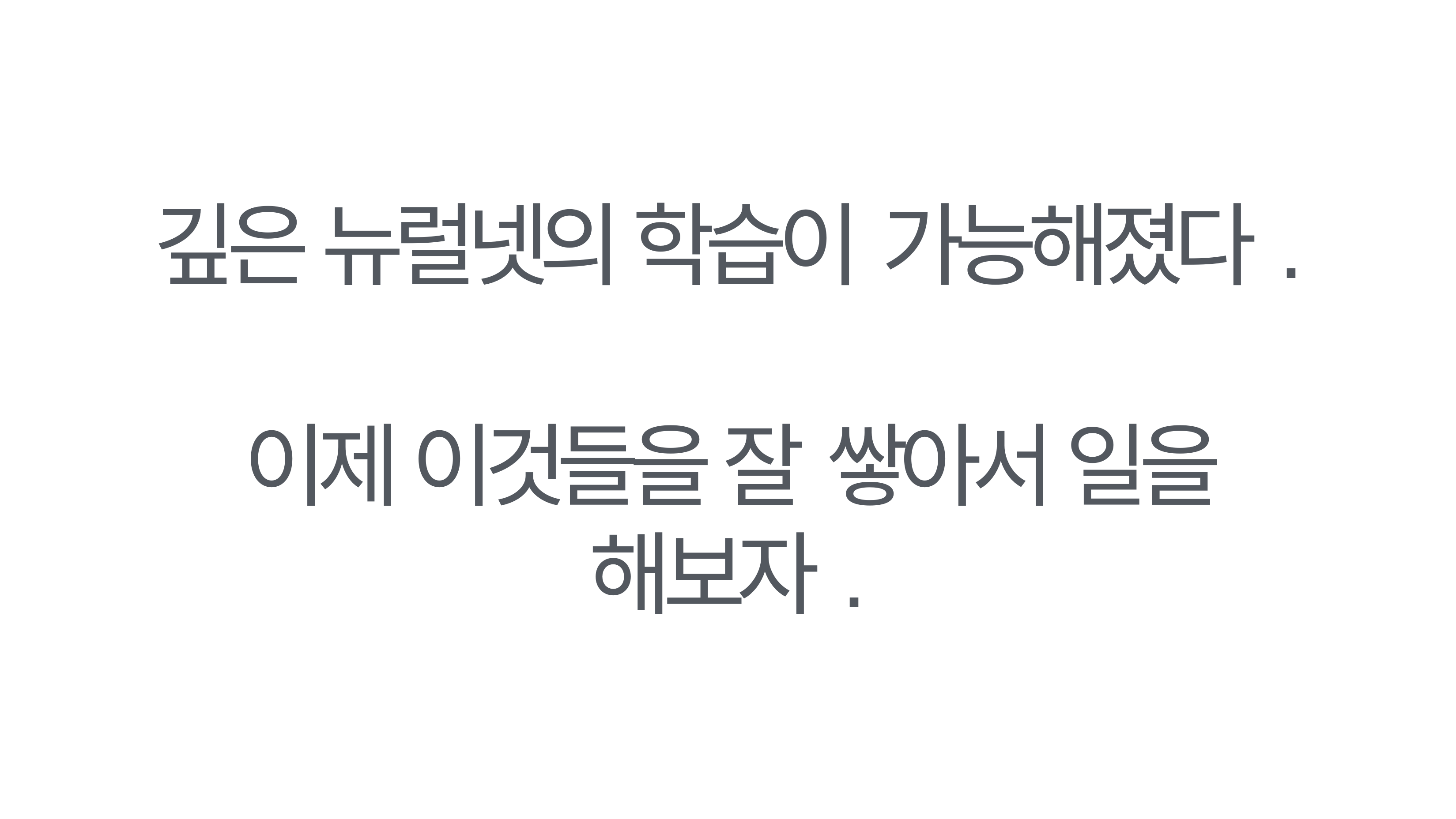

# 깊은 뉴럴넷의 학습이 가능해졌다.

이제 이것들을 잘 쌓아서 일을 해보자.